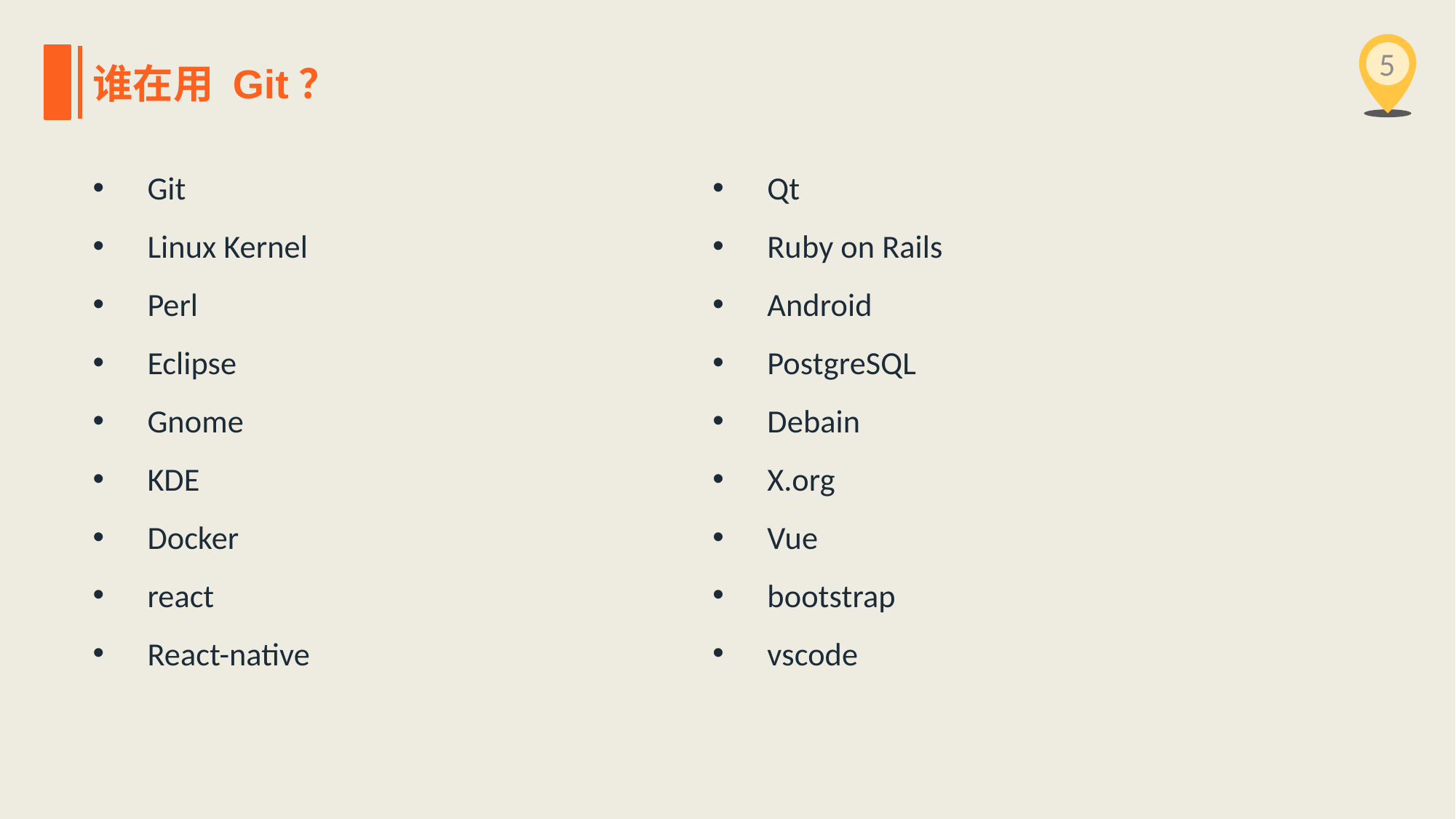

5

谁在用 Git？
Git
Linux Kernel
Perl
Eclipse
Gnome
KDE
Docker
react
React-native

Qt
Ruby on Rails
Android
PostgreSQL
Debain
X.org
Vue
bootstrap
vscode